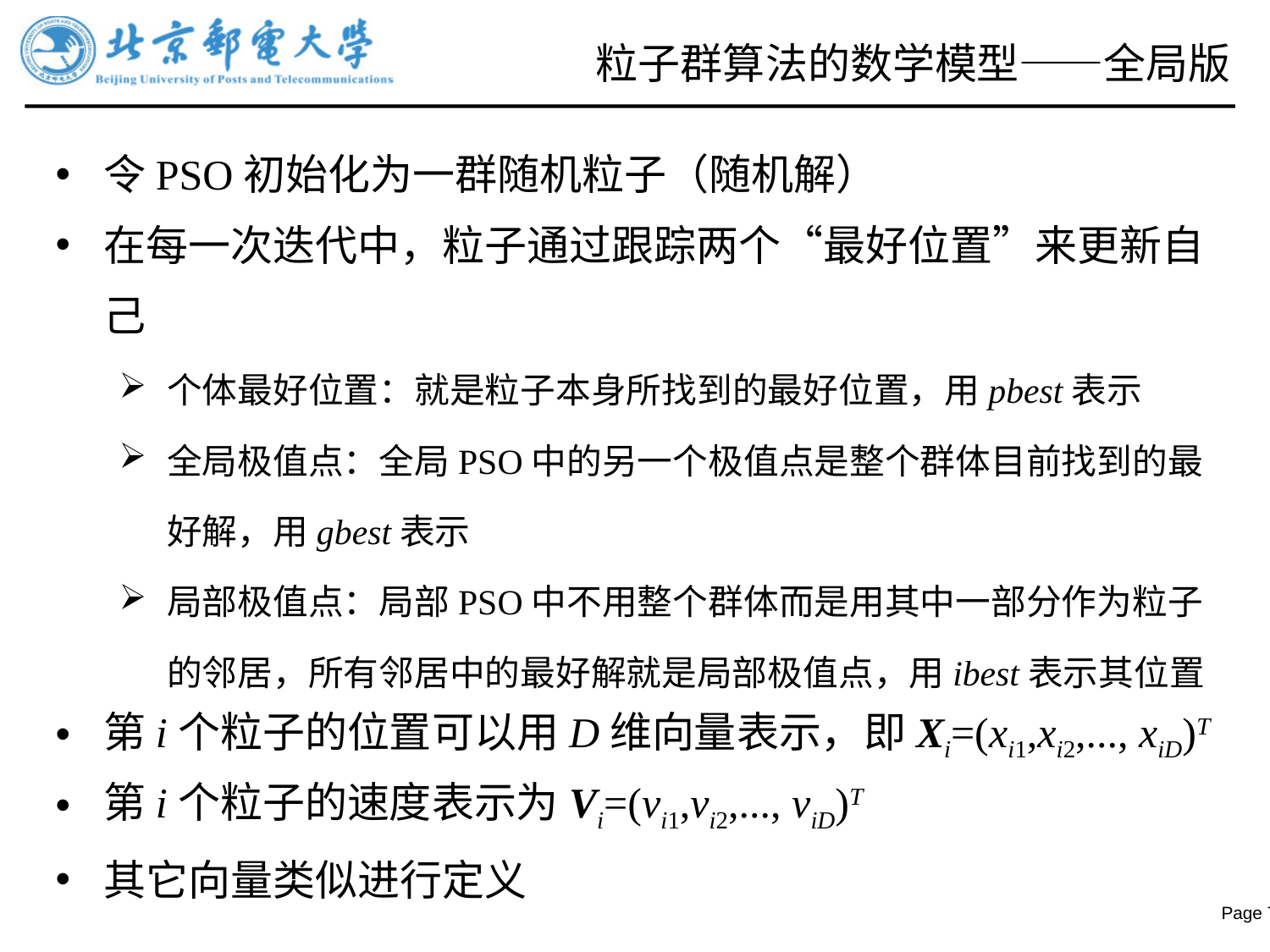

# 粒子群算法的数学模型——全局版
令PSO初始化为一群随机粒子（随机解）
在每一次迭代中，粒子通过跟踪两个“最好位置”来更新自己
个体最好位置：就是粒子本身所找到的最好位置，用pbest表示
全局极值点：全局PSO中的另一个极值点是整个群体目前找到的最好解，用gbest表示
局部极值点：局部PSO中不用整个群体而是用其中一部分作为粒子的邻居，所有邻居中的最好解就是局部极值点，用ibest表示其位置
第i个粒子的位置可以用D维向量表示，即Xi=(xi1,xi2,..., xiD)T
第i个粒子的速度表示为Vi=(vi1,vi2,..., viD)T
其它向量类似进行定义